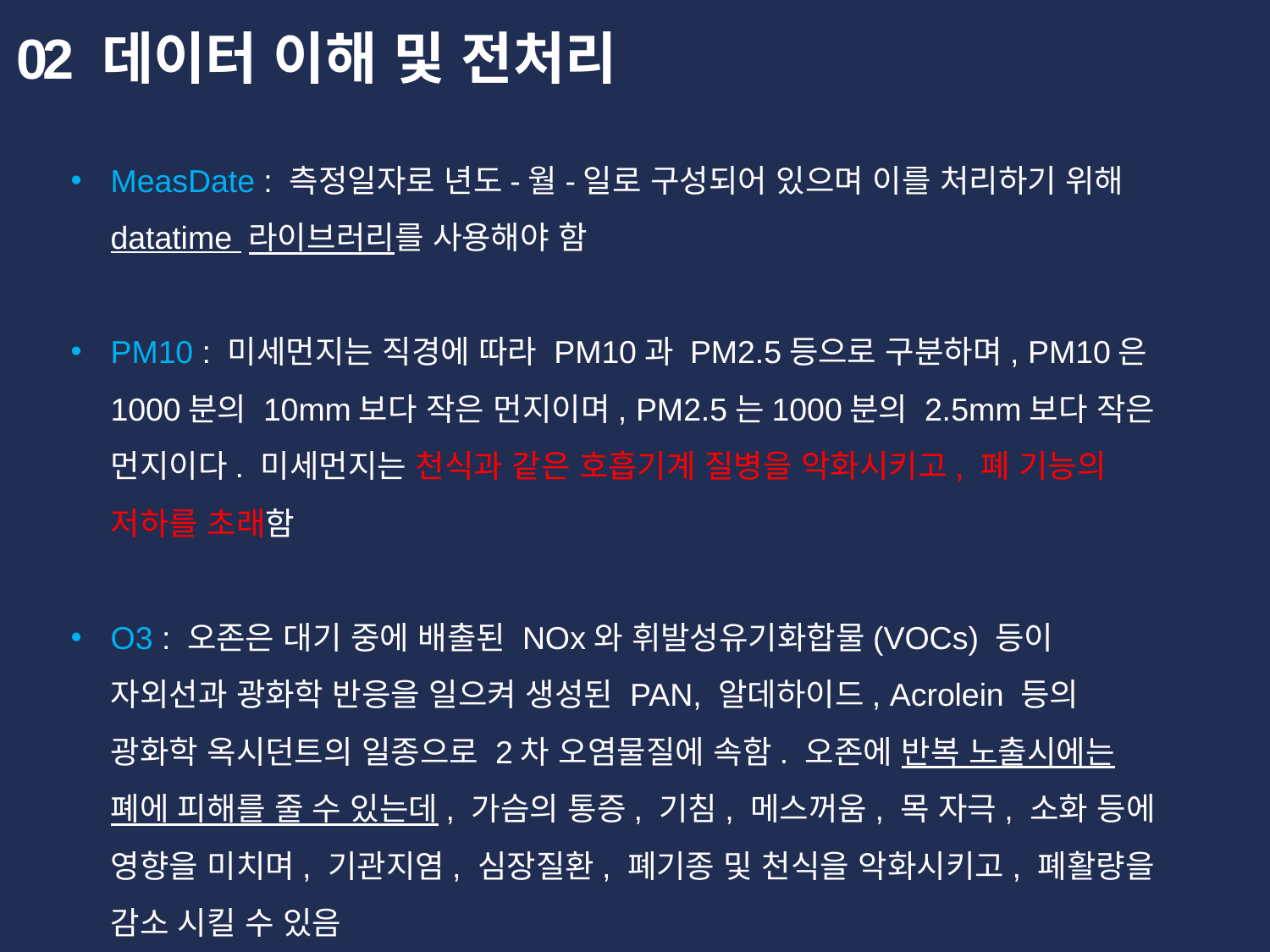

02
데이터 이해 및 전처리

MeasDate : 측정일자로 년도-월-일로 구성되어 있으며 이를 처리하기 위해 datatime 라이브러리를 사용해야 함

PM10 : 미세먼지는 직경에 따라 PM10과 PM2.5등으로 구분하며, PM10은 1000분의 10mm보다 작은 먼지이며, PM2.5는1000분의 2.5mm보다 작은 먼지이다. 미세먼지는 천식과 같은 호흡기계 질병을 악화시키고, 폐 기능의 저하를 초래함

O3 : 오존은 대기 중에 배출된 NOx와 휘발성유기화합물(VOCs) 등이 자외선과 광화학 반응을 일으켜 생성된 PAN, 알데하이드, Acrolein 등의 광화학 옥시던트의 일종으로 2차 오염물질에 속함. 오존에 반복 노출시에는 폐에 피해를 줄 수 있는데, 가슴의 통증, 기침, 메스꺼움, 목 자극, 소화 등에 영향을 미치며, 기관지염, 심장질환, 폐기종 및 천식을 악화시키고, 폐활량을 감소 시킬 수 있음